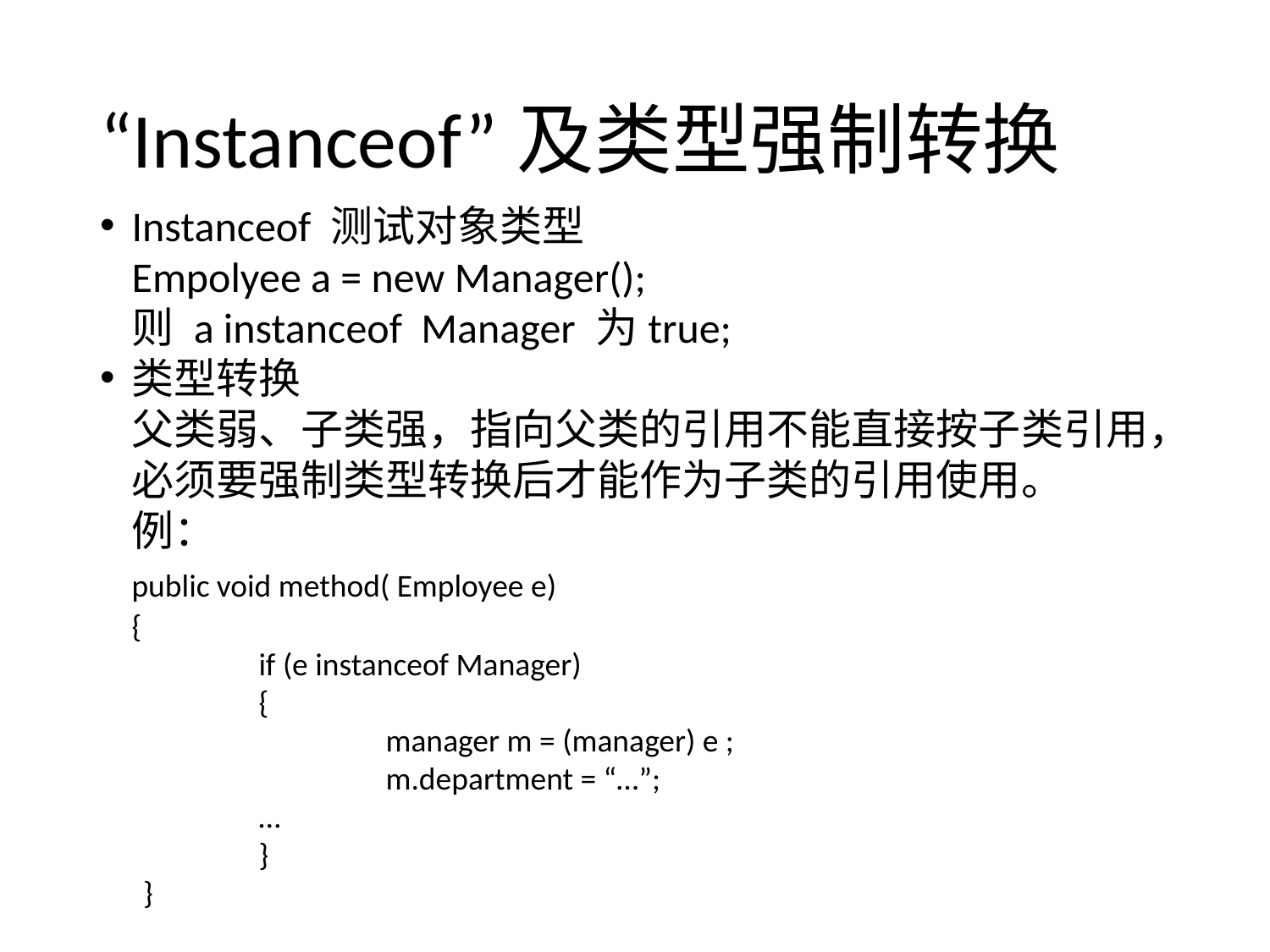

# “Instanceof”及类型强制转换
Instanceof 测试对象类型
	Empolyee a = new Manager();
  	则 a instanceof  Manager 为true;
类型转换
	父类弱、子类强，指向父类的引用不能直接按子类引用，
	必须要强制类型转换后才能作为子类的引用使用。	例：
	public void method( Employee e)
	{
		if (e instanceof Manager)
		{
			manager m = (manager) e ;
			m.department = “…”;
		…
		}
      }